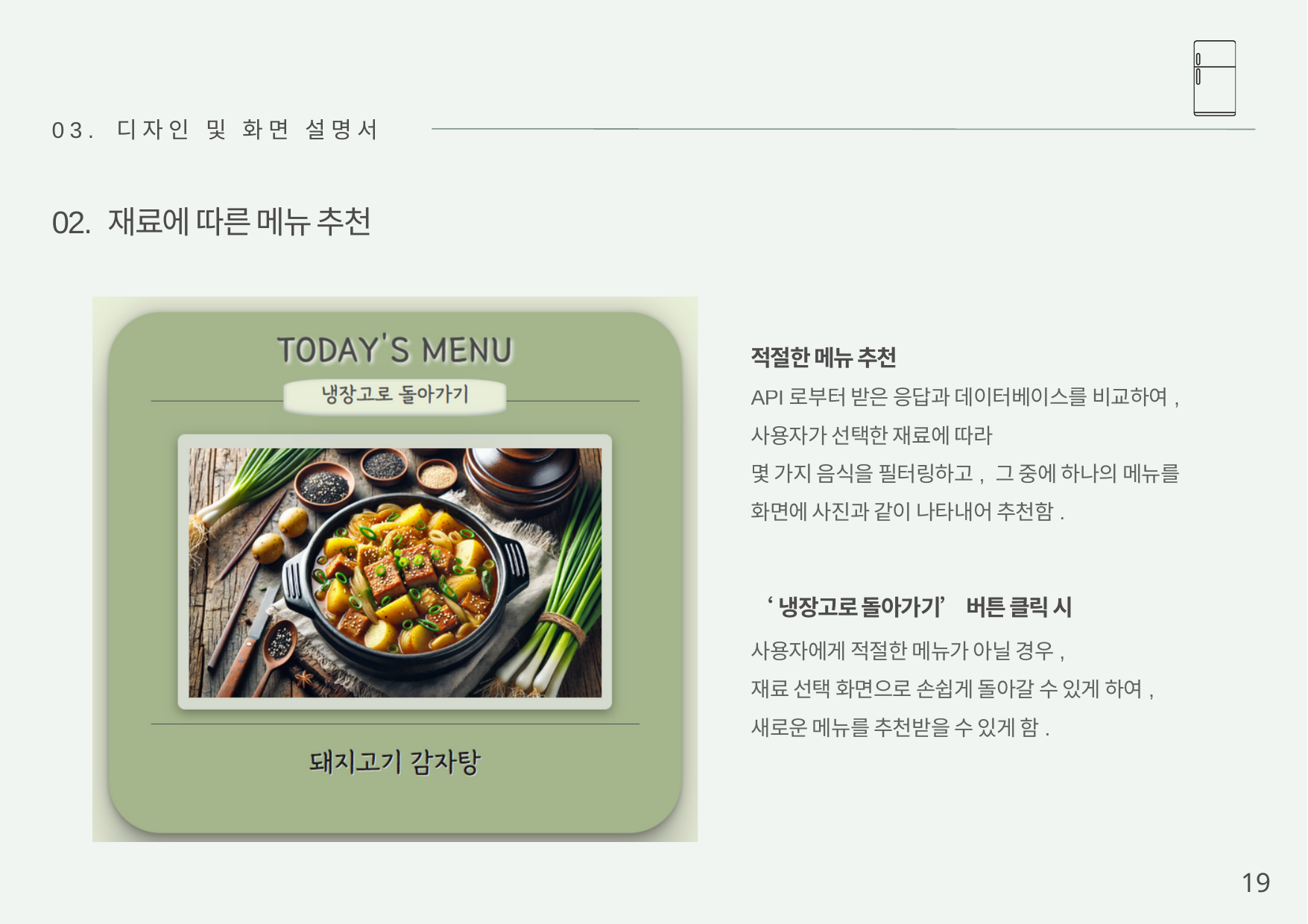

03. 디자인 및 화면 설명서

02. 재료에 따른 메뉴 추천

적절한 메뉴 추천
API로부터 받은 응답과 데이터베이스를 비교하여,
사용자가 선택한 재료에 따라
몇 가지 음식을 필터링하고, 그 중에 하나의 메뉴를
화면에 사진과 같이 나타내어 추천함.

‘냉장고로 돌아가기’ 버튼 클릭 시
사용자에게 적절한 메뉴가 아닐 경우,
재료 선택 화면으로 손쉽게 돌아갈 수 있게 하여,
새로운 메뉴를 추천받을 수 있게 함.
19